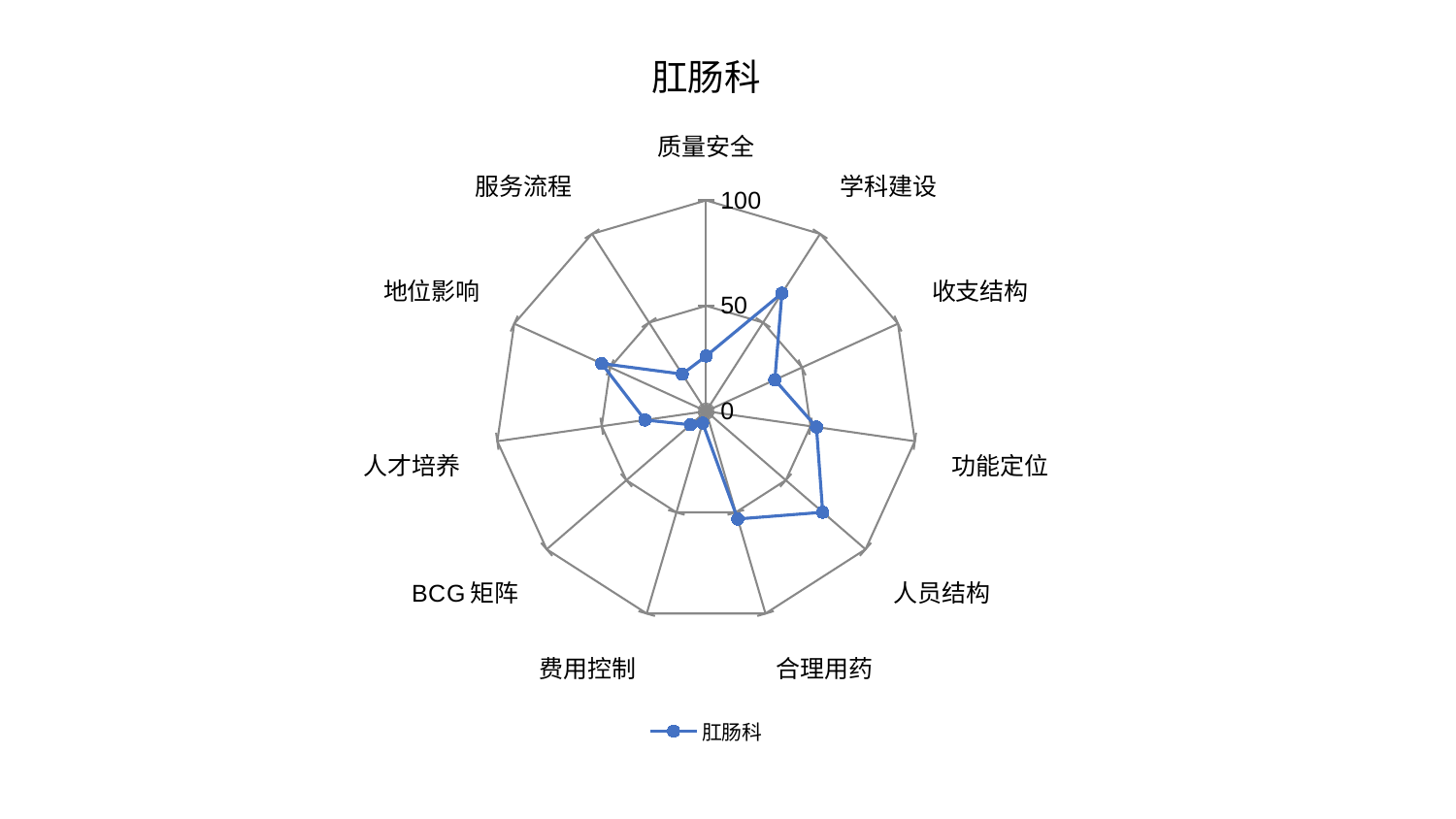

### Chart: 肛肠科

| Category | 肛肠科 |
|---|---|
| 质量安全 | 26.183040090903383 |
| 学科建设 | 66.52963282865501 |
| 收支结构 | 35.831311871904305 |
| 功能定位 | 52.874075072012985 |
| 人员结构 | 73.16209488646255 |
| 合理用药 | 53.2616540349287 |
| 费用控制 | 5.87190950818283 |
| BCG矩阵 | 9.824344083398922 |
| 人才培养 | 29.29254379379334 |
| 地位影响 | 54.44525886130045 |
| 服务流程 | 20.935126706545557 |
137